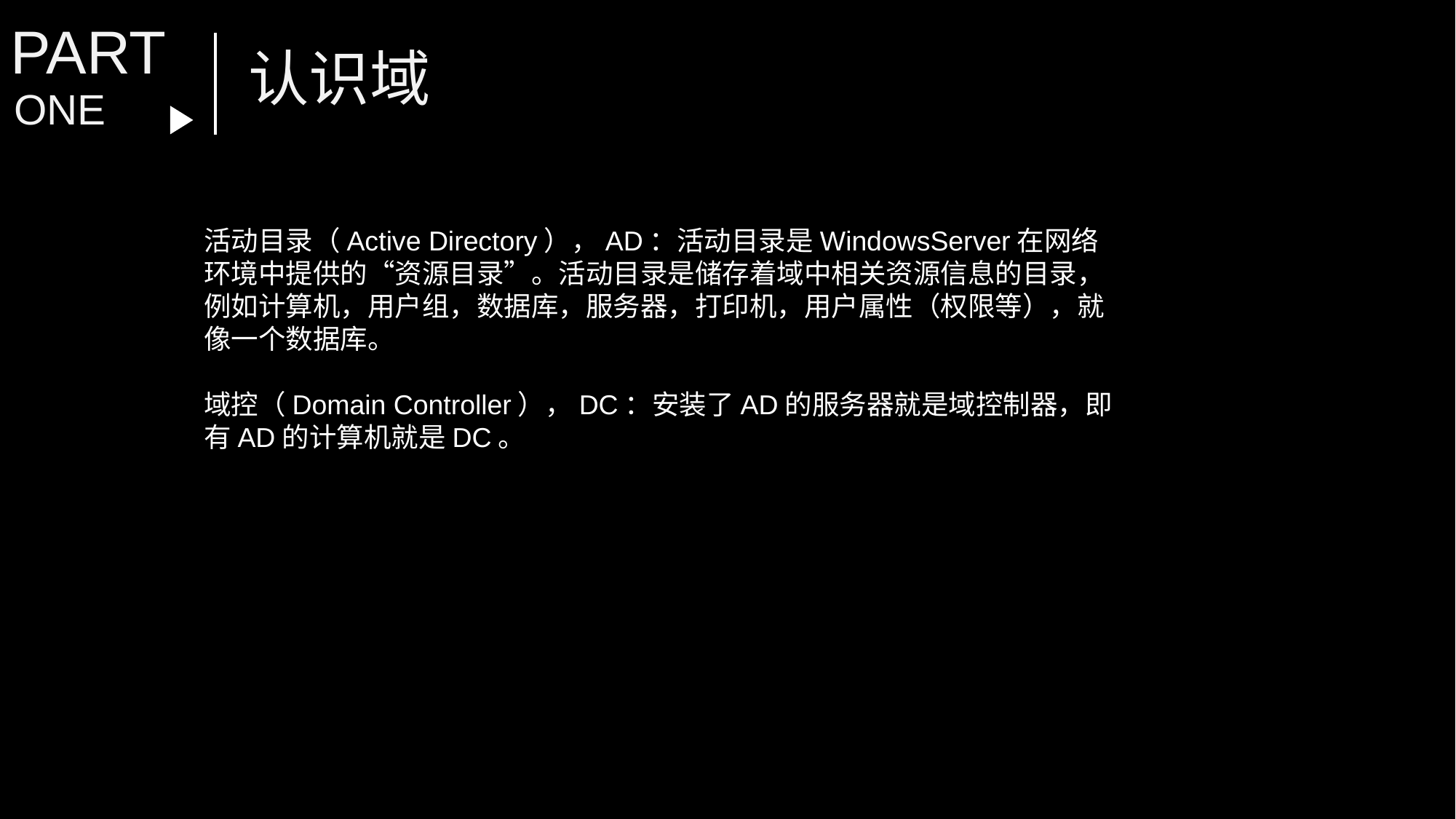

PART
认识域

ONE

活动目录（Active Directory），AD：活动目录是WindowsServer在网络环境中提供的“资源目录”。活动目录是储存着域中相关资源信息的目录，例如计算机，用户组，数据库，服务器，打印机，用户属性（权限等），就像一个数据库。
域控（Domain Controller），DC：安装了AD的服务器就是域控制器，即有AD的计算机就是DC。